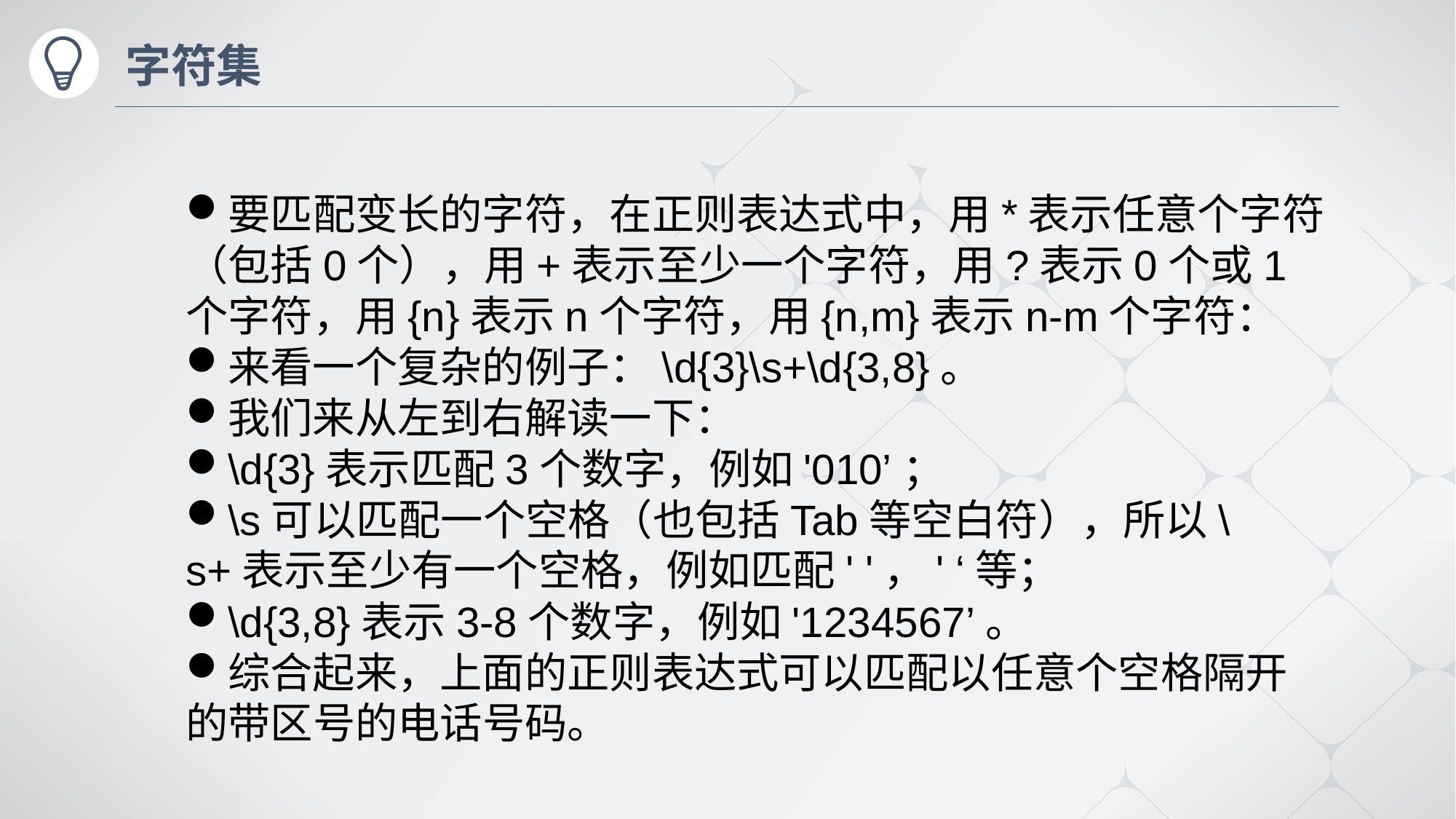

# 字符集
要匹配变长的字符，在正则表达式中，用*表示任意个字符（包括0个），用+表示至少一个字符，用?表示0个或1个字符，用{n}表示n个字符，用{n,m}表示n-m个字符：
来看一个复杂的例子：\d{3}\s+\d{3,8}。
我们来从左到右解读一下：
\d{3}表示匹配3个数字，例如'010’；
\s可以匹配一个空格（也包括Tab等空白符），所以\s+表示至少有一个空格，例如匹配' '，' ‘等；
\d{3,8}表示3-8个数字，例如'1234567’。
综合起来，上面的正则表达式可以匹配以任意个空格隔开的带区号的电话号码。